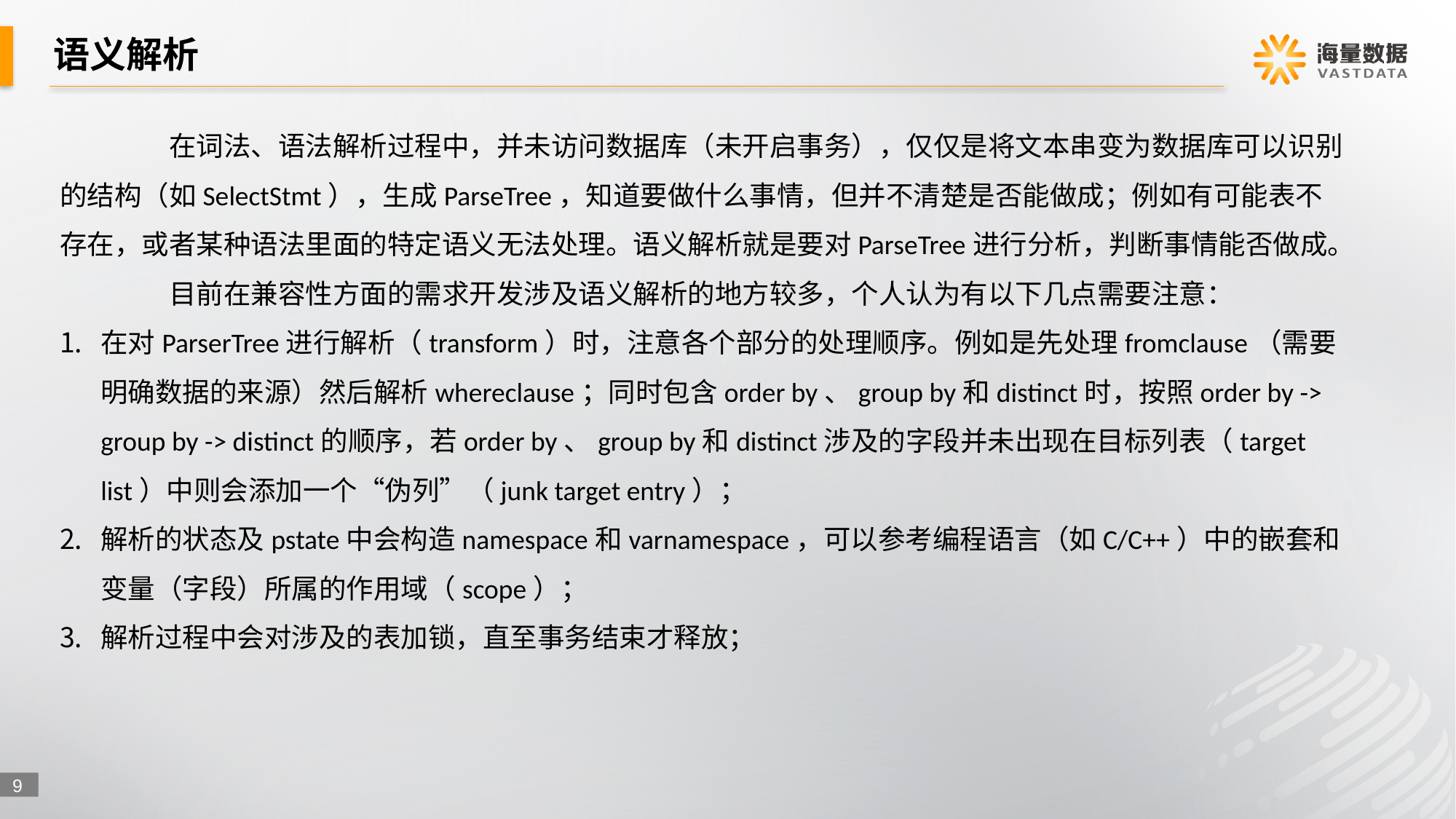

# 语义解析
	在词法、语法解析过程中，并未访问数据库（未开启事务），仅仅是将文本串变为数据库可以识别的结构（如SelectStmt），生成ParseTree，知道要做什么事情，但并不清楚是否能做成；例如有可能表不存在，或者某种语法里面的特定语义无法处理。语义解析就是要对ParseTree进行分析，判断事情能否做成。
	目前在兼容性方面的需求开发涉及语义解析的地方较多，个人认为有以下几点需要注意：
在对ParserTree进行解析（transform）时，注意各个部分的处理顺序。例如是先处理fromclause（需要明确数据的来源）然后解析whereclause；同时包含order by、group by和distinct时，按照order by -> group by -> distinct的顺序，若order by、group by和distinct涉及的字段并未出现在目标列表（target list）中则会添加一个“伪列”（junk target entry）；
解析的状态及pstate中会构造namespace和varnamespace，可以参考编程语言（如C/C++）中的嵌套和变量（字段）所属的作用域（scope）；
解析过程中会对涉及的表加锁，直至事务结束才释放；